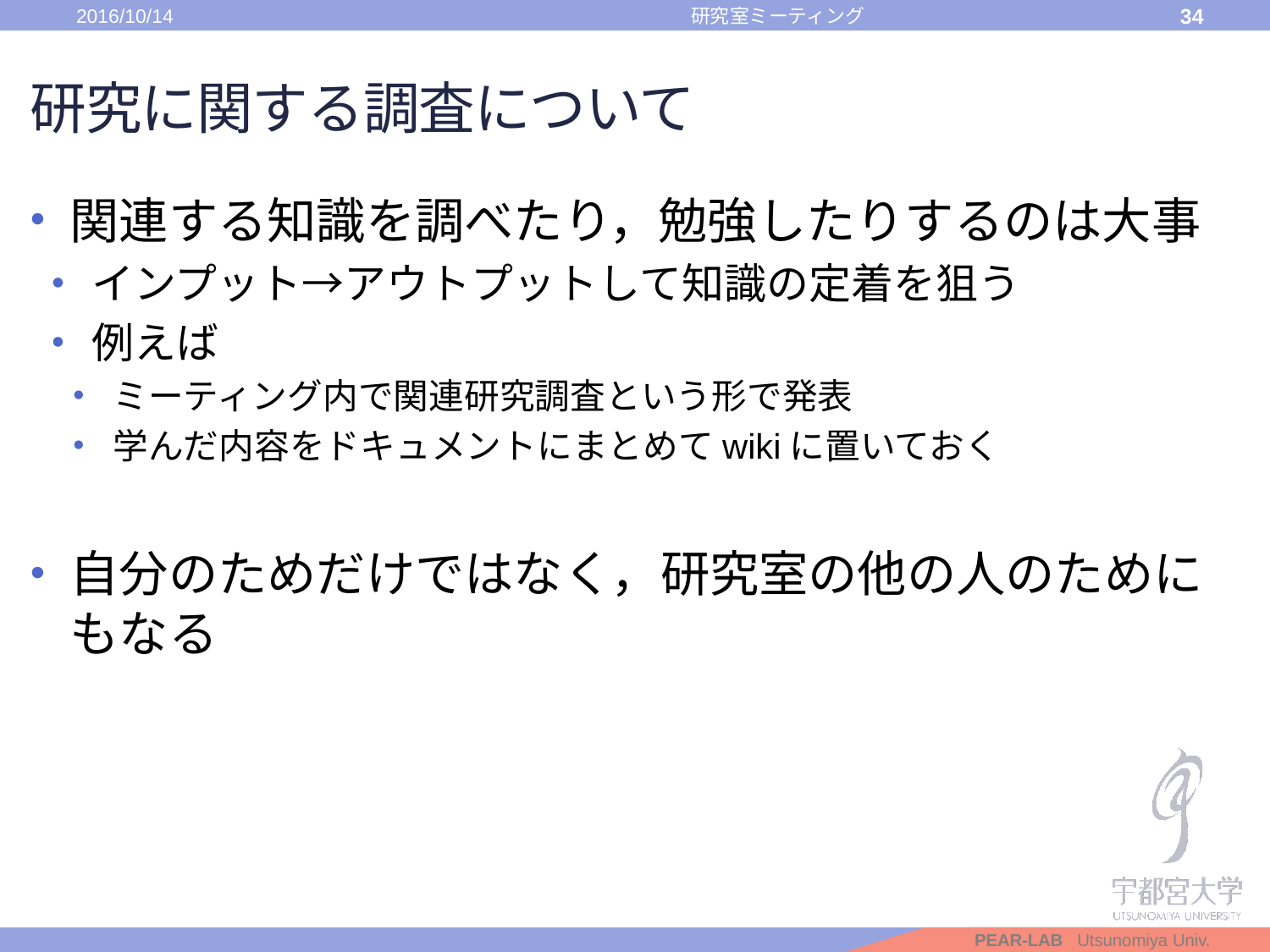

2016/10/14
34
研究室ミーティング
# 研究に関する調査について
関連する知識を調べたり，勉強したりするのは大事
インプット→アウトプットして知識の定着を狙う
例えば
ミーティング内で関連研究調査という形で発表
学んだ内容をドキュメントにまとめてwikiに置いておく

自分のためだけではなく，研究室の他の人のためにもなる